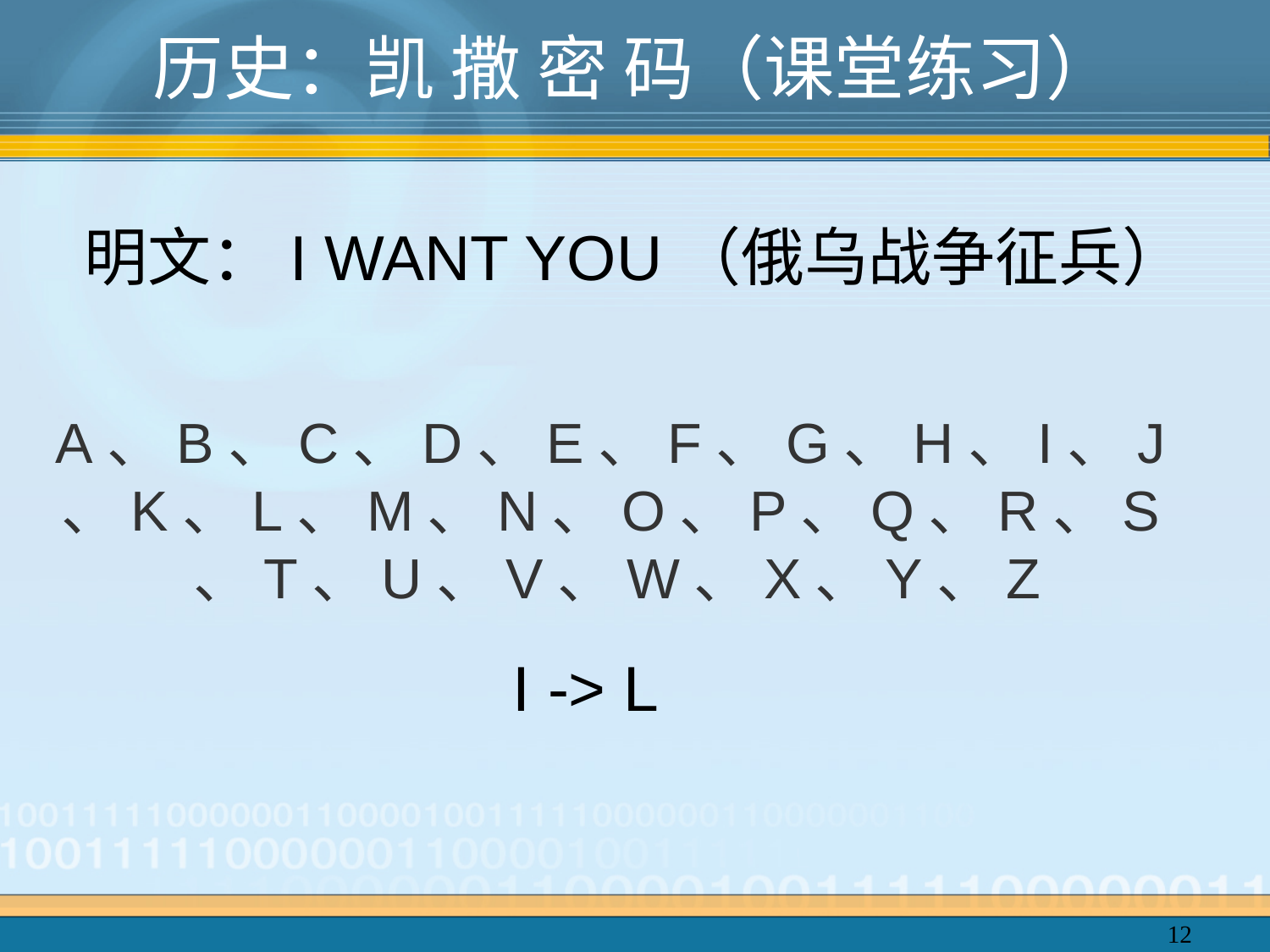

# 历史：凯 撒 密 码（课堂练习）
明文：I WANT YOU（俄乌战争征兵）

A、B、C、D、E、F、G、H、I、J、K、L、M、N、O、P、Q、R、S、T、U、V、W、X、Y、Z
I -> L
12